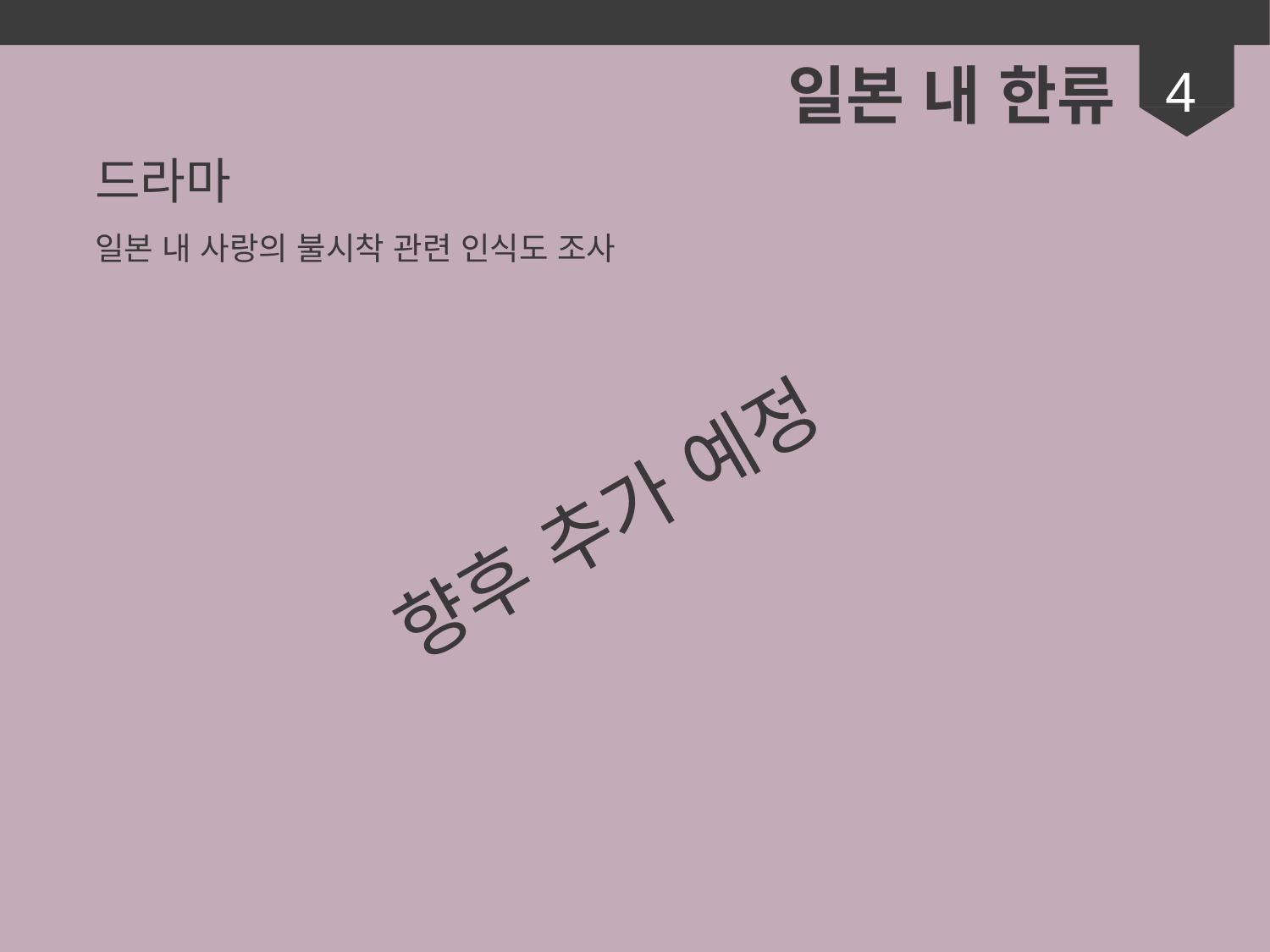

일본 내 한류
4
드라마
일본 내 사랑의 불시착 관련 인식도 조사
향후 추가 예정